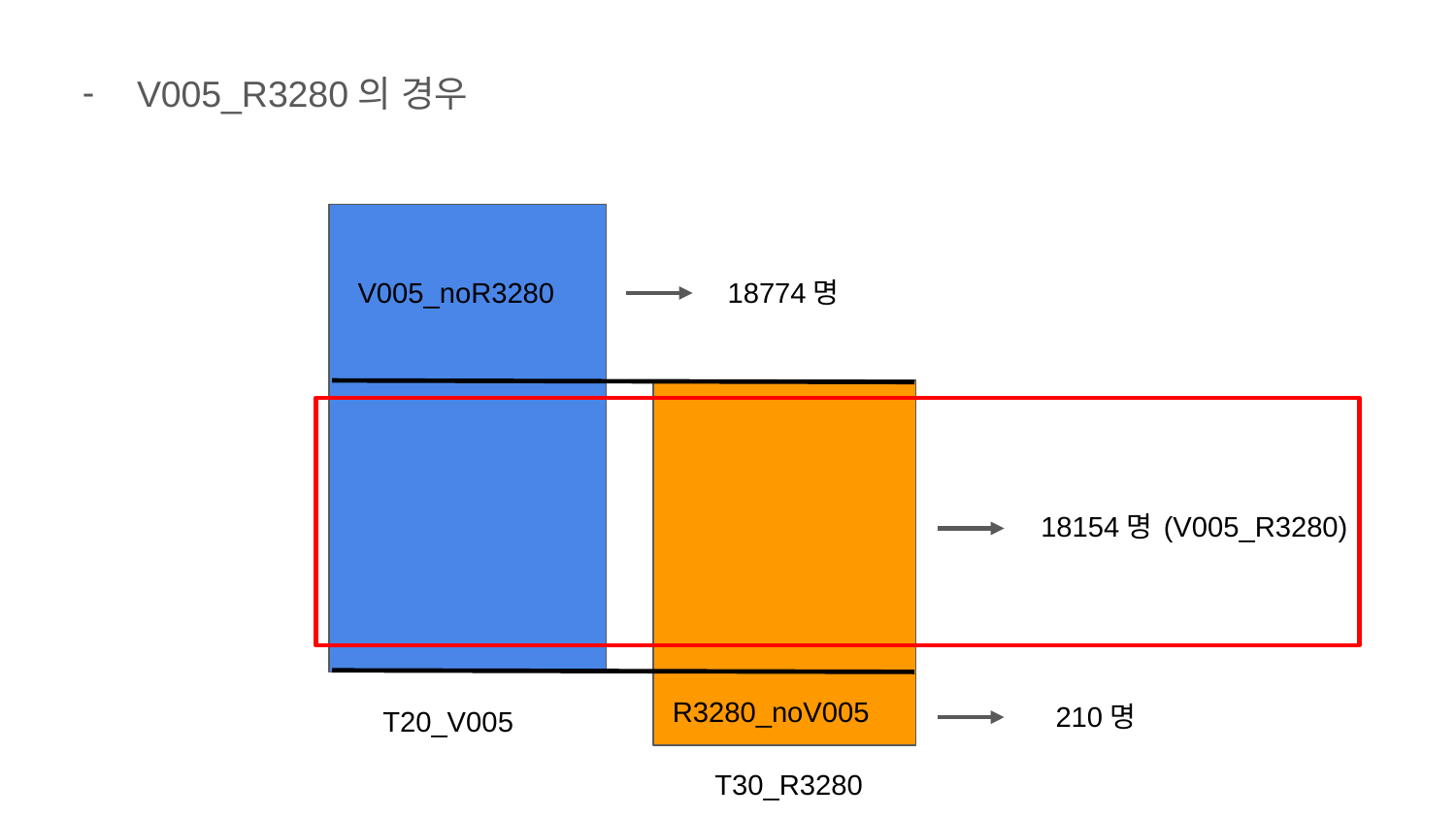

V005_R3280의 경우

V005_noR3280
18774명

(V005_R3280)
18154명
R3280_noV005
210명
T20_V005
T30_R3280